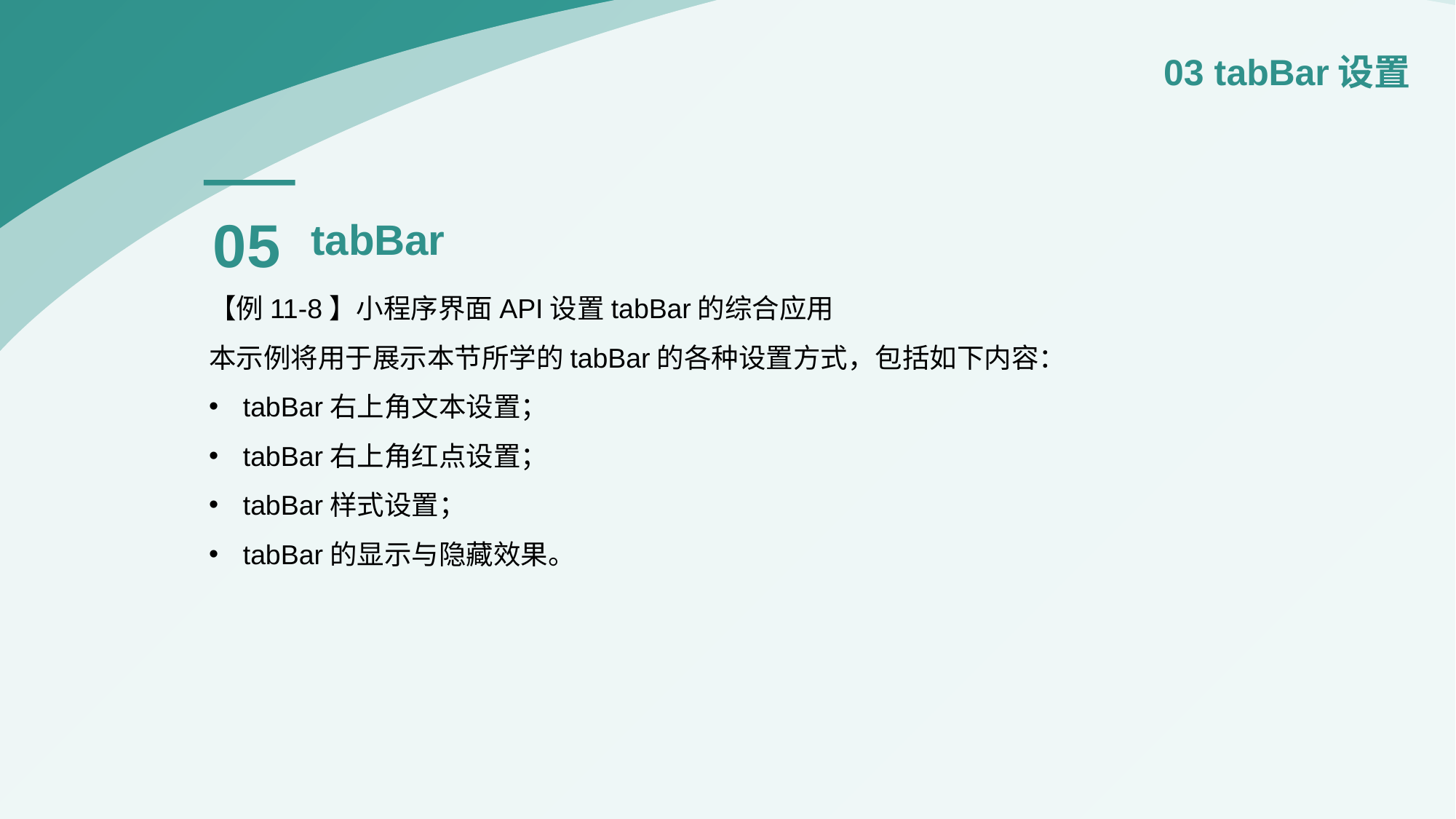

03 tabBar设置
05

tabBar
【例11-8】小程序界面API设置tabBar的综合应用
本示例将用于展示本节所学的tabBar的各种设置方式，包括如下内容：
tabBar右上角文本设置；
tabBar右上角红点设置；
tabBar样式设置；
tabBar的显示与隐藏效果。